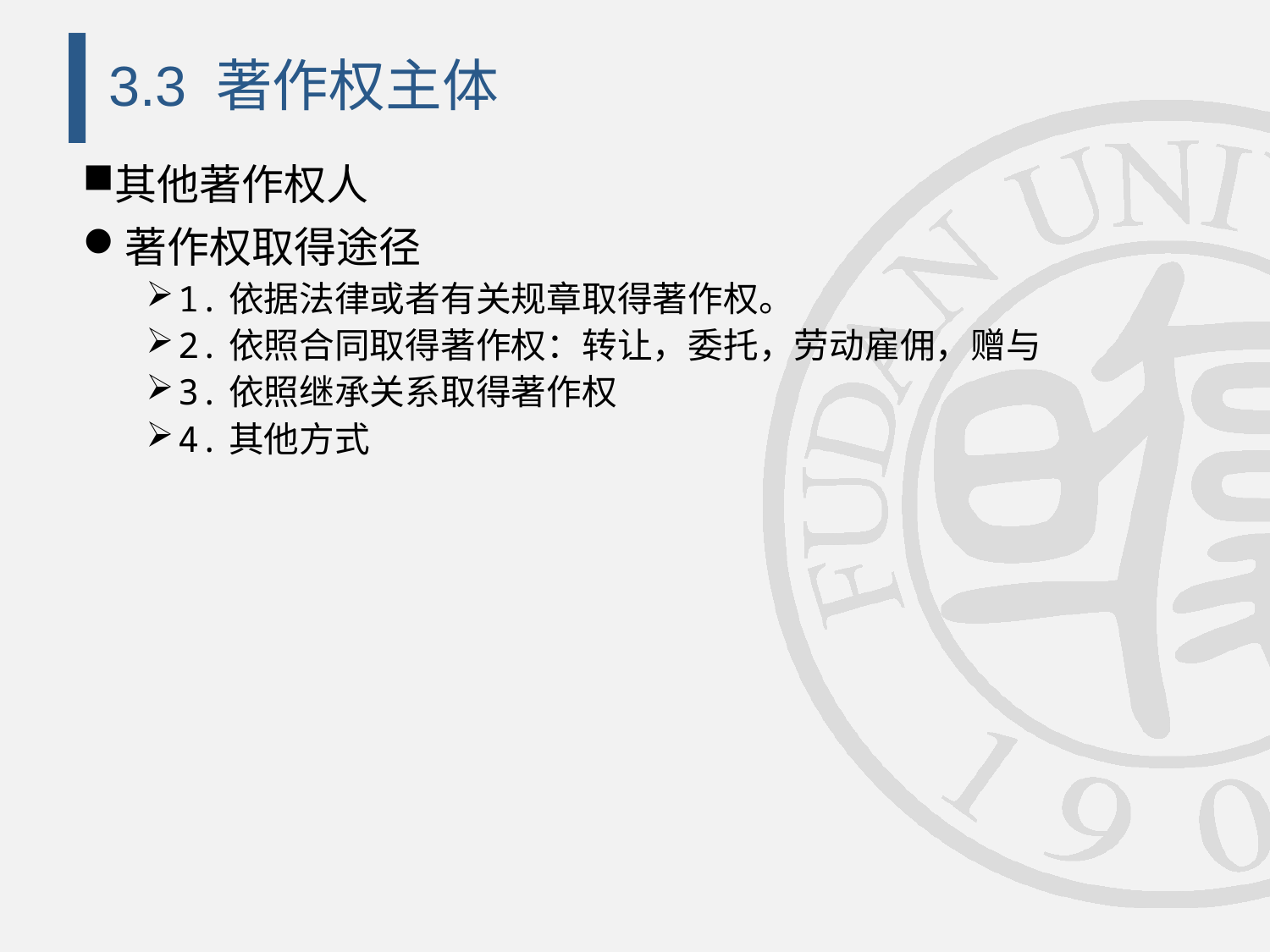

# 3.3 著作权主体
其他著作权人
著作权取得途径
1.依据法律或者有关规章取得著作权。
2.依照合同取得著作权：转让，委托，劳动雇佣，赠与
3.依照继承关系取得著作权
4.其他方式